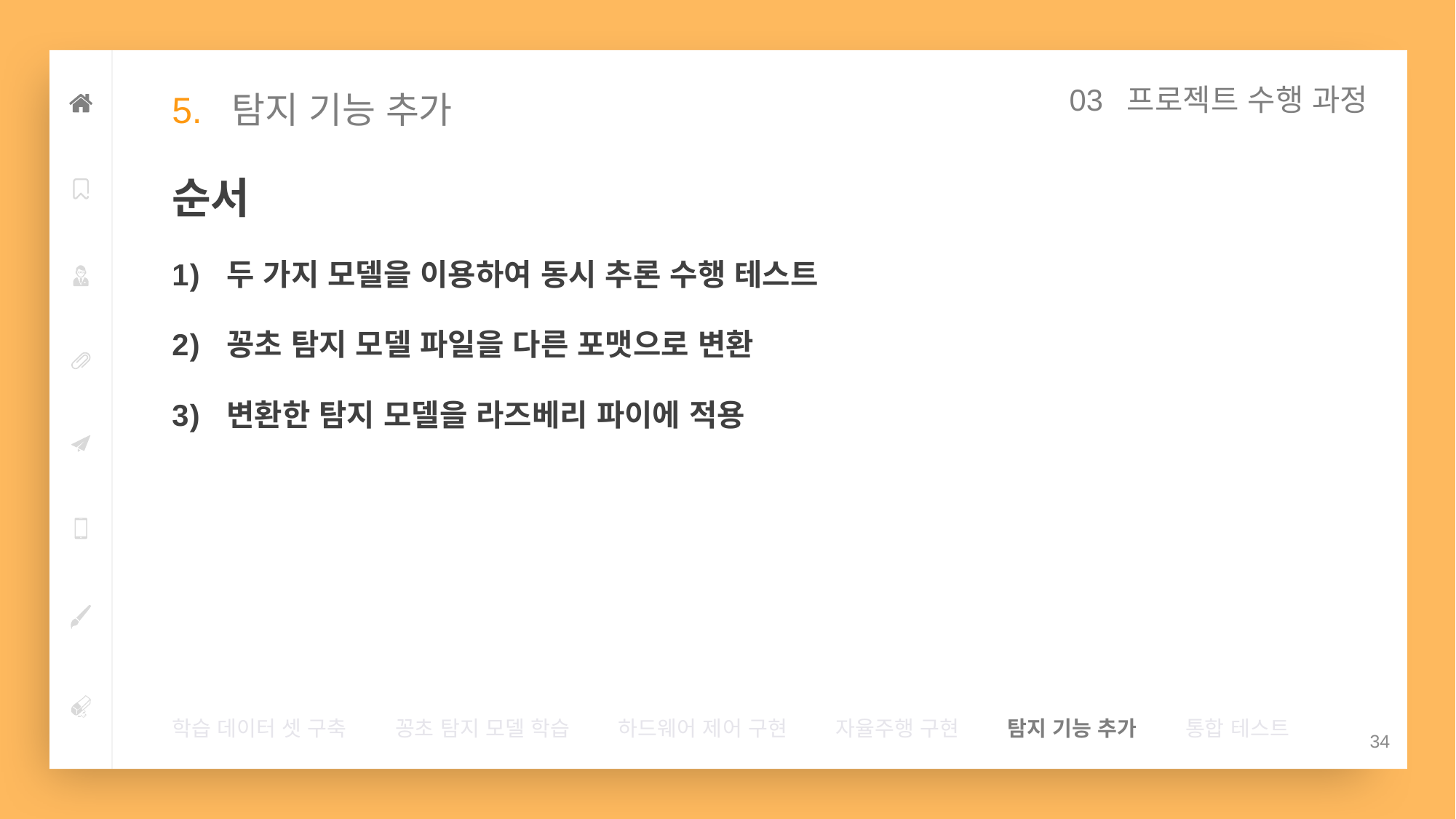

03  프로젝트 수행 과정
# 5.  탐지 기능 추가
순서
두 가지 모델을 이용하여 동시 추론 수행 테스트
꽁초 탐지 모델 파일을 다른 포맷으로 변환
변환한 탐지 모델을 라즈베리 파이에 적용

학습 데이터 셋 구축        꽁초 탐지 모델 학습        하드웨어 제어 구현        자율주행 구현        탐지 기능 추가        통합 테스트
34